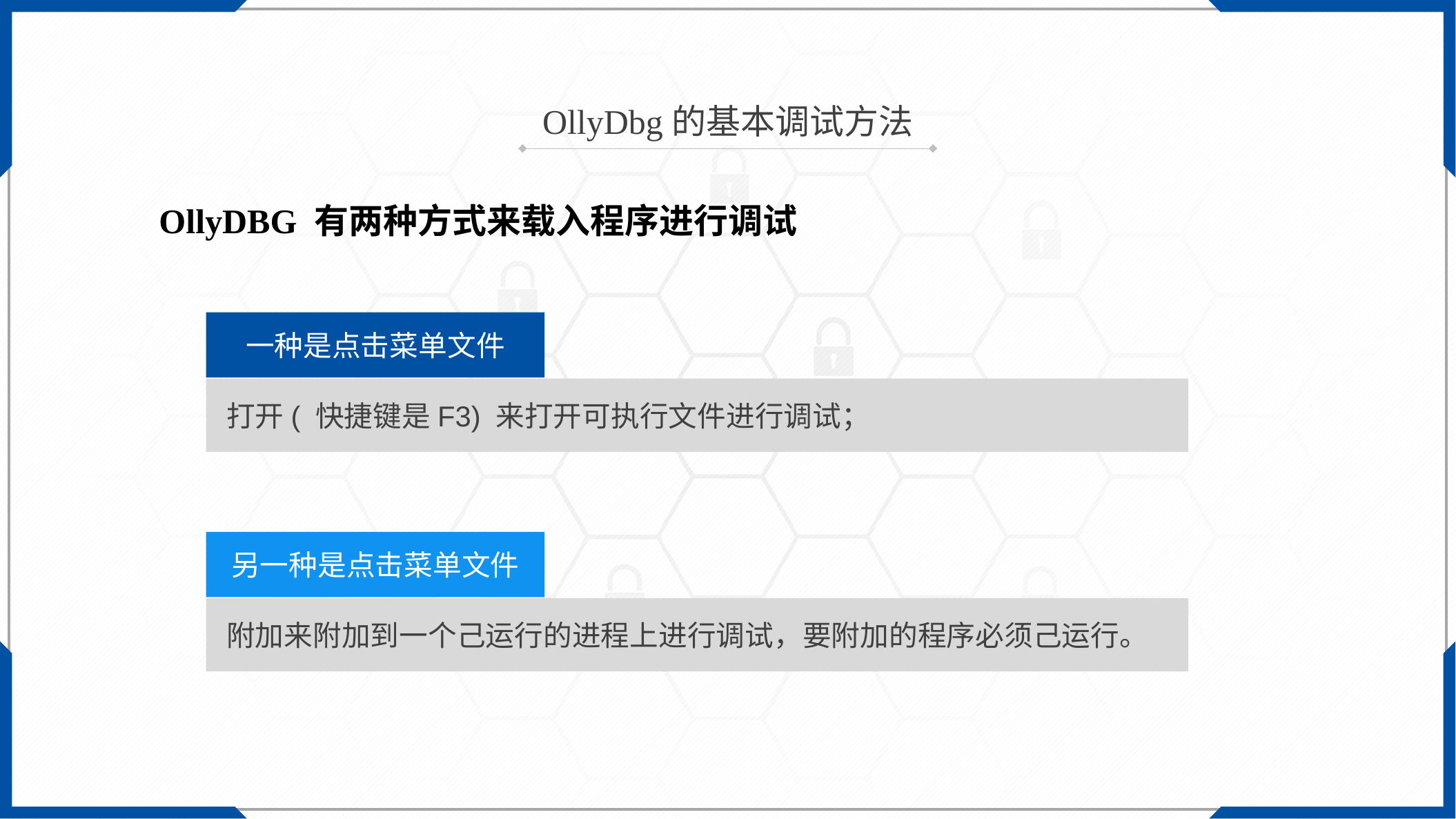

OllyDbg的基本调试方法
OllyDBG 有两种方式来载入程序进行调试
一种是点击菜单文件
打开( 快捷键是F3) 来打开可执行文件进行调试；
另一种是点击菜单文件
附加来附加到一个己运行的进程上进行调试，要附加的程序必须己运行。